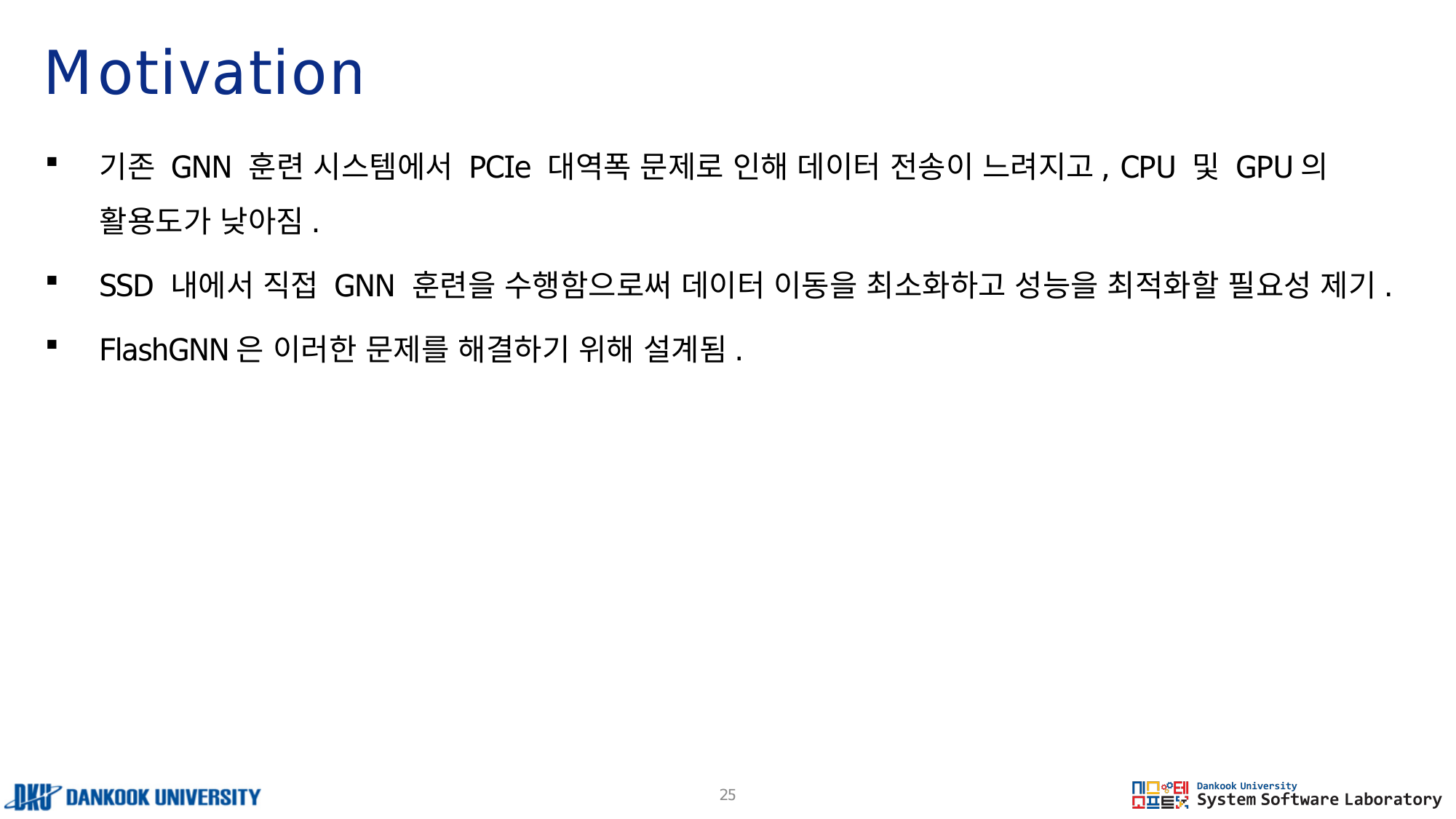

# Motivation
기존 GNN 훈련 시스템에서 PCIe 대역폭 문제로 인해 데이터 전송이 느려지고, CPU 및 GPU의 활용도가 낮아짐.
SSD 내에서 직접 GNN 훈련을 수행함으로써 데이터 이동을 최소화하고 성능을 최적화할 필요성 제기.
FlashGNN은 이러한 문제를 해결하기 위해 설계됨.
25